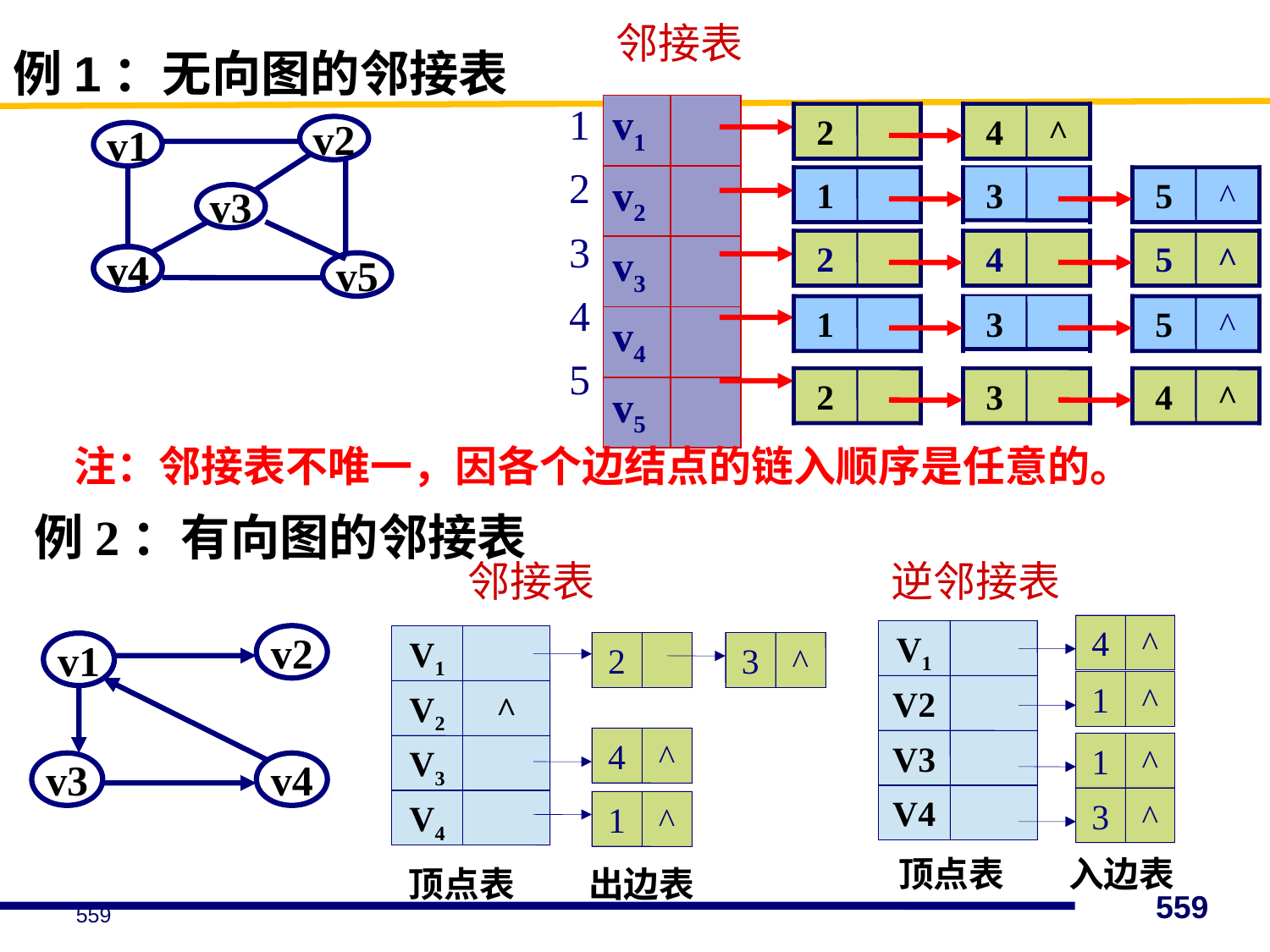

邻接表
# 例1：无向图的邻接表
|  |  |
| --- | --- |
|  |  |
|  |  |
|  |  |
|  |  |
| 1 |
| --- |
| 2 |
| 3 |
| 4 |
| 5 |
| v1 |
| --- |
| v2 |
| v3 |
| v4 |
| v5 |
2

4

^

v2
v1

v3

v4
v4
v5

1

3

5

^

2

4

5

^

1

3

5

^

2

3

4

^

注：邻接表不唯一，因各个边结点的链入顺序是任意的。
例2：有向图的邻接表
邻接表
逆邻接表
4

^

1

^

1

^

3

^

V1

V2

V3

V4

v2
v1

v3
v4

V1

V2

^
V3

V4

顶点表
2

3

^

4

^

1

^

入边表
顶点表
出边表
559
559